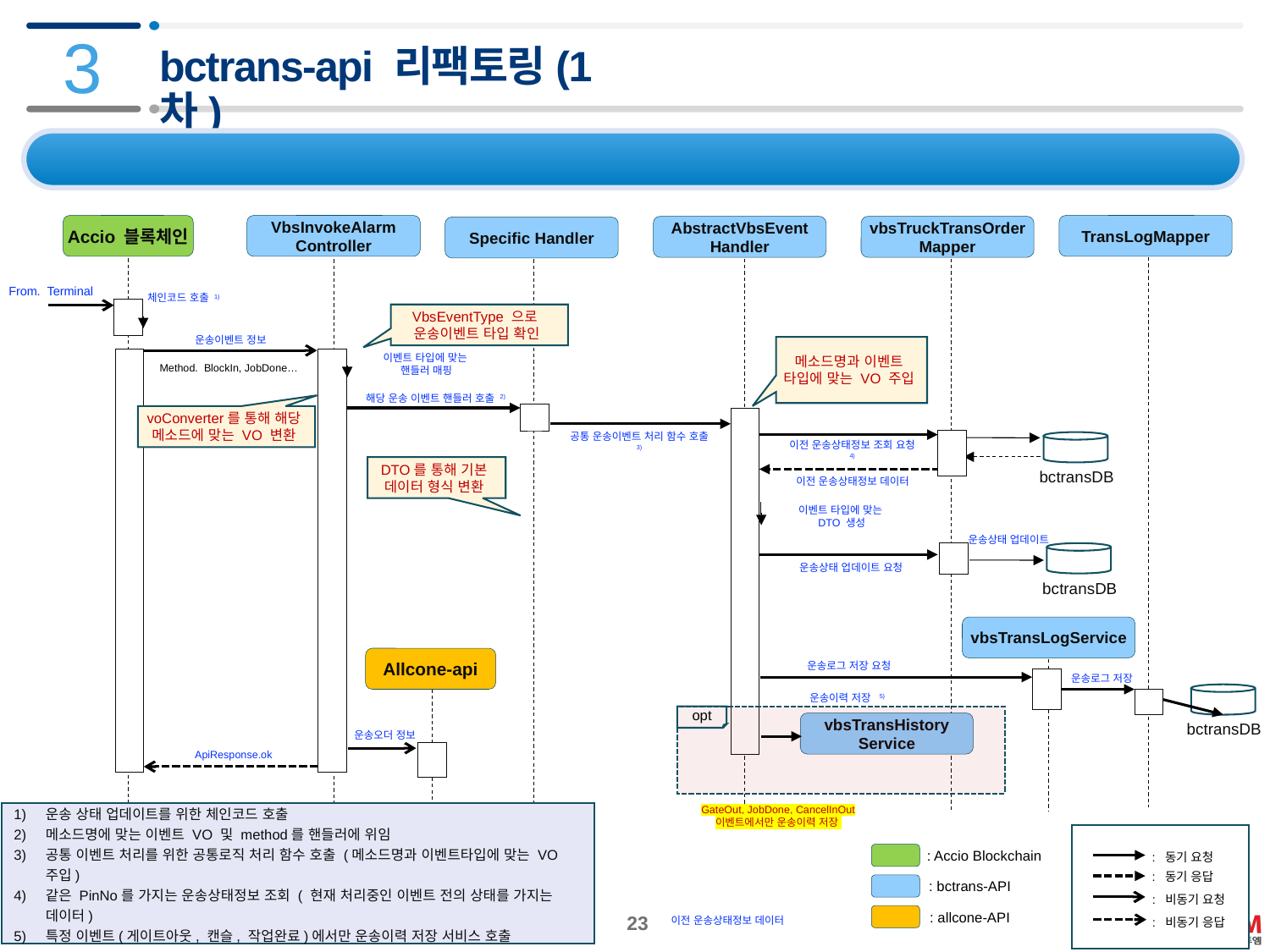

3
# bctrans-api 리팩토링(1차)
3.1 VBS 개선 사항 - 터미널 내부 운송이벤트 수정사항
Accio 블록체인
VbsInvokeAlarm
Controller
TransLogMapper
AbstractVbsEvent
Handler
vbsTruckTransOrder
Mapper
Specific Handler
From.  Terminal
체인코드 호출 1)

VbsEventType 으로
운송이벤트 타입 확인
운송이벤트 정보
메소드명과 이벤트 타입에 맞는 VO 주입

이벤트 타입에 맞는
 핸들러 매핑
Method.  BlockIn, JobDone…
해당 운송 이벤트 핸들러 호출 2)

voConverter를 통해 해당 메소드에 맞는 VO 변환

공통 운송이벤트 처리 함수 호출 3)

이전 운송상태정보 조회 요청 4)
DTO를 통해 기본 데이터 형식 변환
bctransDB
이전 운송상태정보 데이터
이벤트 타입에 맞는
DTO 생성
운송상태 업데이트

운송상태 업데이트 요청
bctransDB
vbsTransLogService
Allcone-api
운송로그 저장 요청

운송로그 저장

운송이력 저장  5)
opt

vbsTransHistory
Service
bctransDB
운송오더 정보

ApiResponse.ok
운송 상태 업데이트를 위한 체인코드 호출
메소드명에 맞는 이벤트 VO 및 method를 핸들러에 위임
공통 이벤트 처리를 위한 공통로직 처리 함수 호출 (메소드명과 이벤트타입에 맞는 VO 주입)
같은 PinNo를 가지는 운송상태정보 조회 ( 현재 처리중인 이벤트 전의 상태를 가지는 데이터)
특정 이벤트(게이트아웃, 캔슬, 작업완료)에서만 운송이력 저장 서비스 호출
GateOut, JobDone, CancelInOut 이벤트에서만 운송이력 저장

:  동기 요청
:  동기 응답
:  비동기 요청
:  비동기 응답

: Accio Blockchain

: bctrans-API

: allcone-API
  23
이전 운송상태정보 데이터